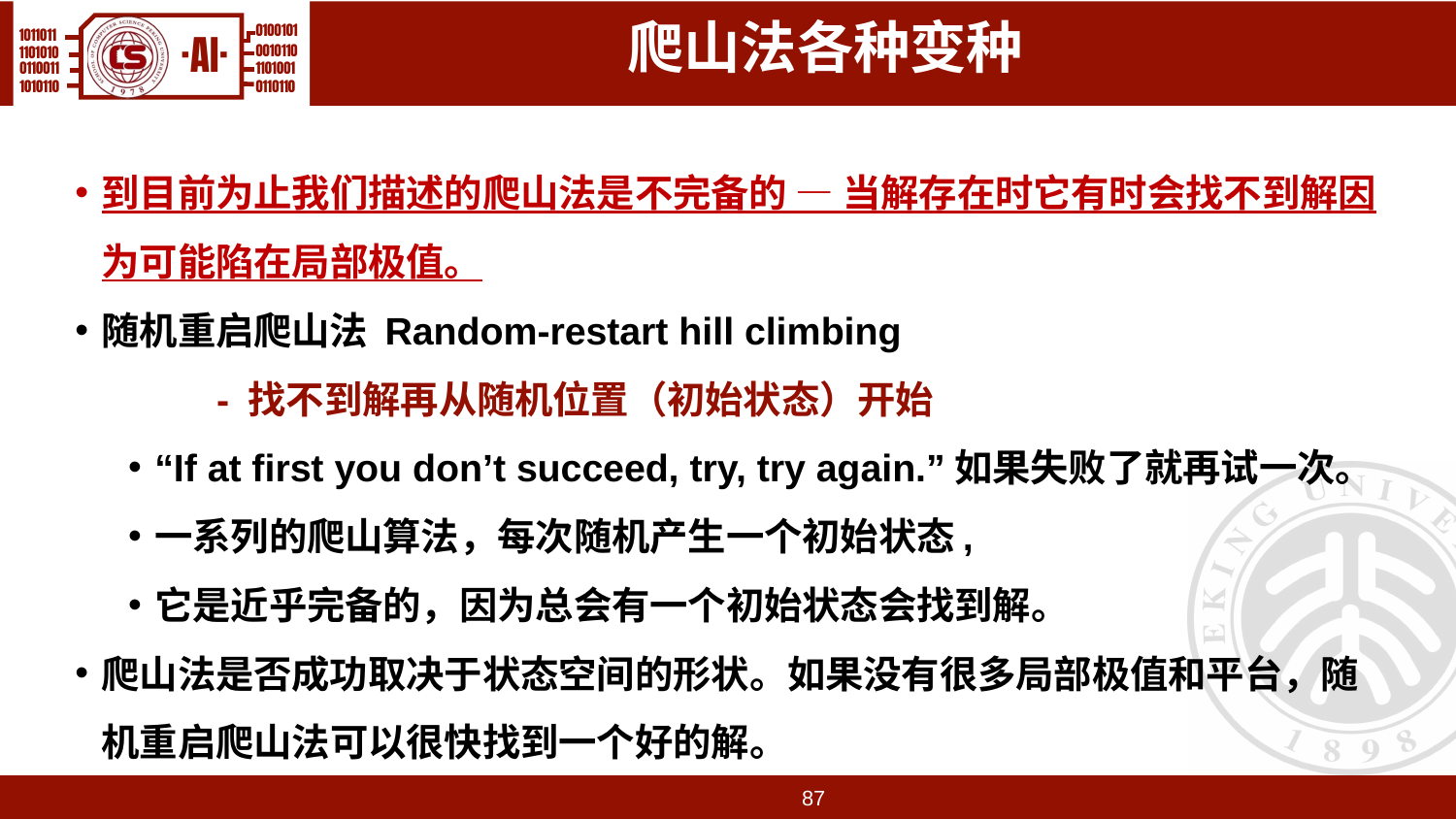

# 爬山法各种变种
到目前为止我们描述的爬山法是不完备的 — 当解存在时它有时会找不到解因为可能陷在局部极值。
随机重启爬山法 Random-restart hill climbing
	 - 找不到解再从随机位置（初始状态）开始
“If at first you don’t succeed, try, try again.”如果失败了就再试一次。
一系列的爬山算法，每次随机产生一个初始状态,
它是近乎完备的，因为总会有一个初始状态会找到解。
爬山法是否成功取决于状态空间的形状。如果没有很多局部极值和平台，随机重启爬山法可以很快找到一个好的解。

87